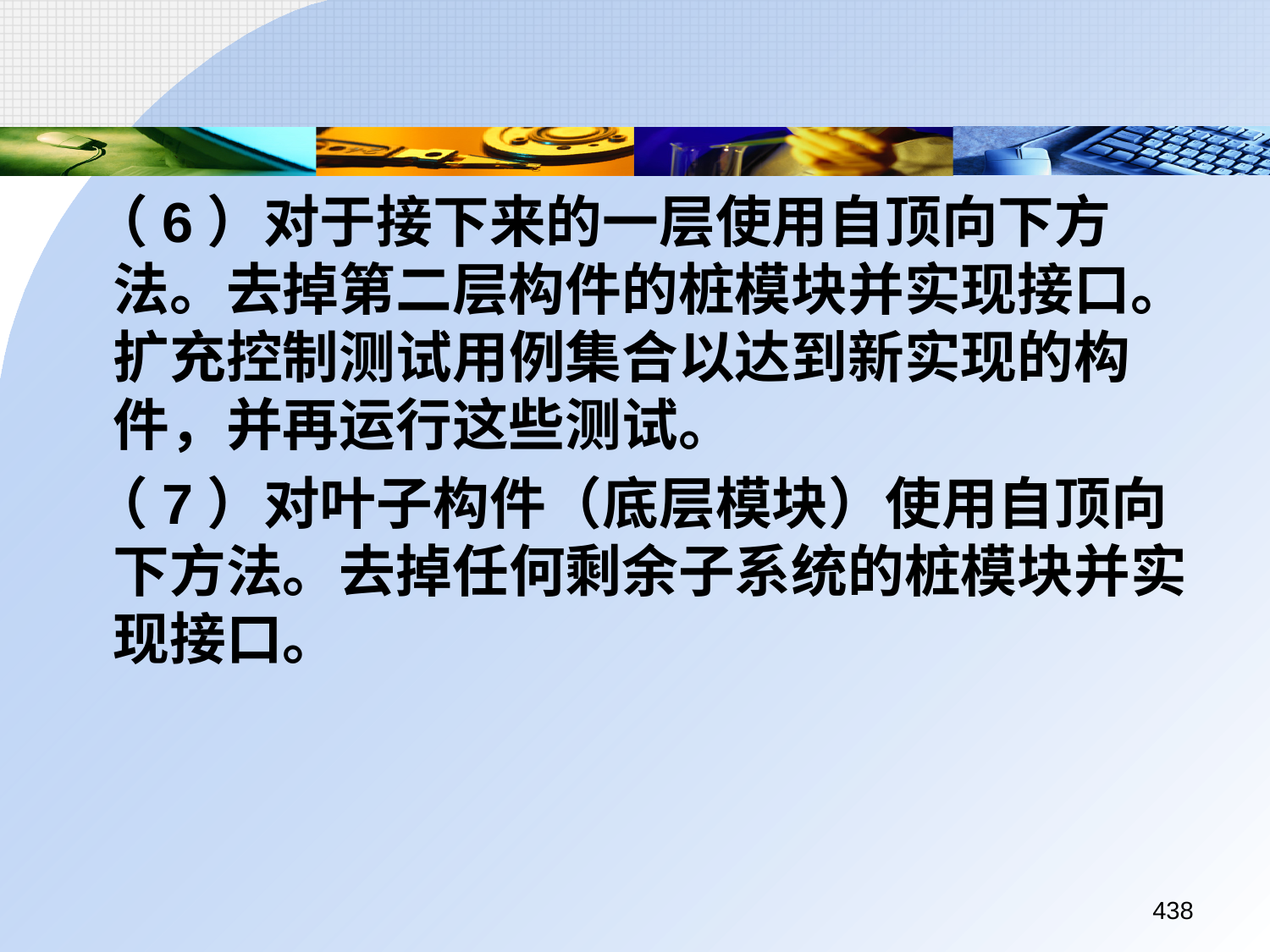

（6）对于接下来的一层使用自顶向下方法。去掉第二层构件的桩模块并实现接口。扩充控制测试用例集合以达到新实现的构件，并再运行这些测试。
 （7）对叶子构件（底层模块）使用自顶向下方法。去掉任何剩余子系统的桩模块并实现接口。

438